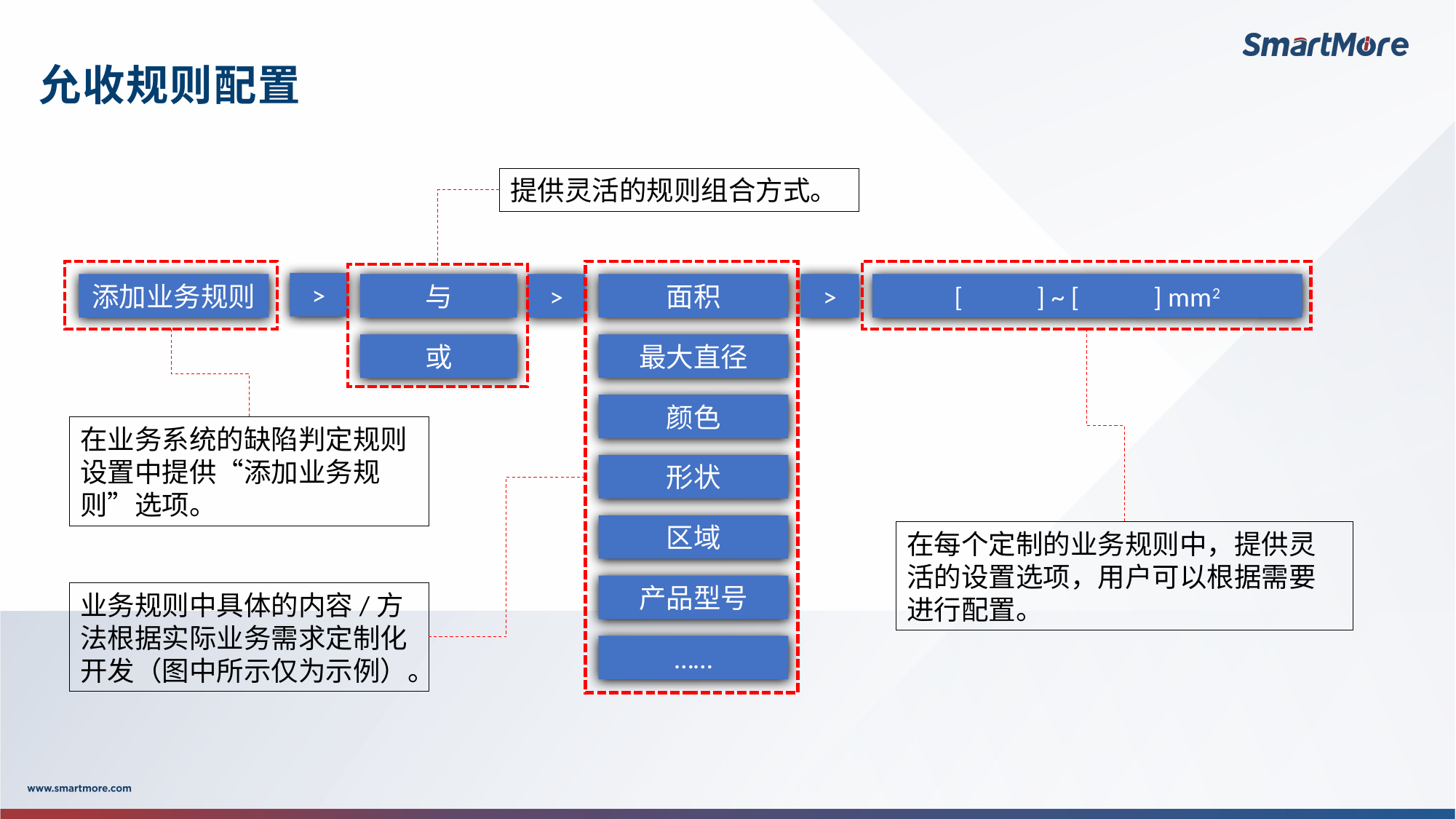

# 允收规则配置
提供灵活的规则组合方式。

>
添加业务规则
与
>
面积
>
[            ] ~ [            ] mm2
或
最大直径
颜色
在业务系统的缺陷判定规则设置中提供“添加业务规则”选项。
形状
区域
在每个定制的业务规则中，提供灵活的设置选项，用户可以根据需要进行配置。
产品型号
业务规则中具体的内容/方法根据实际业务需求定制化开发（图中所示仅为示例）。
……